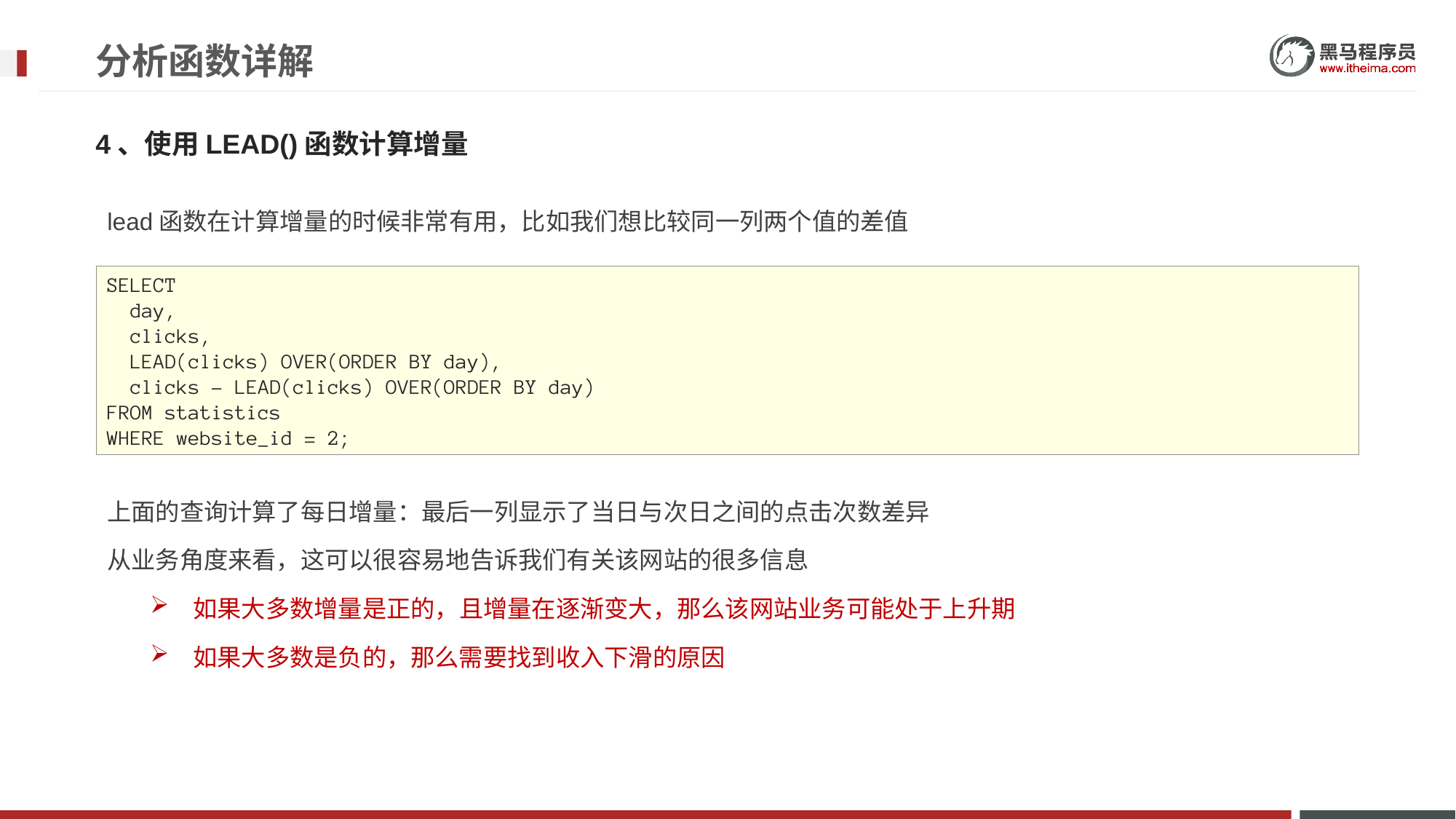

# 分析函数详解
4、使用LEAD()函数计算增量
lead函数在计算增量的时候非常有用，比如我们想比较同一列两个值的差值

上面的查询计算了每日增量：最后一列显示了当日与次日之间的点击次数差异
从业务角度来看，这可以很容易地告诉我们有关该网站的很多信息
如果大多数增量是正的，且增量在逐渐变大，那么该网站业务可能处于上升期
如果大多数是负的，那么需要找到收入下滑的原因
SELECT
  day,
  clicks,
  LEAD(clicks) OVER(ORDER BY day),
  clicks - LEAD(clicks) OVER(ORDER BY day)
FROM statistics
WHERE website_id = 2;